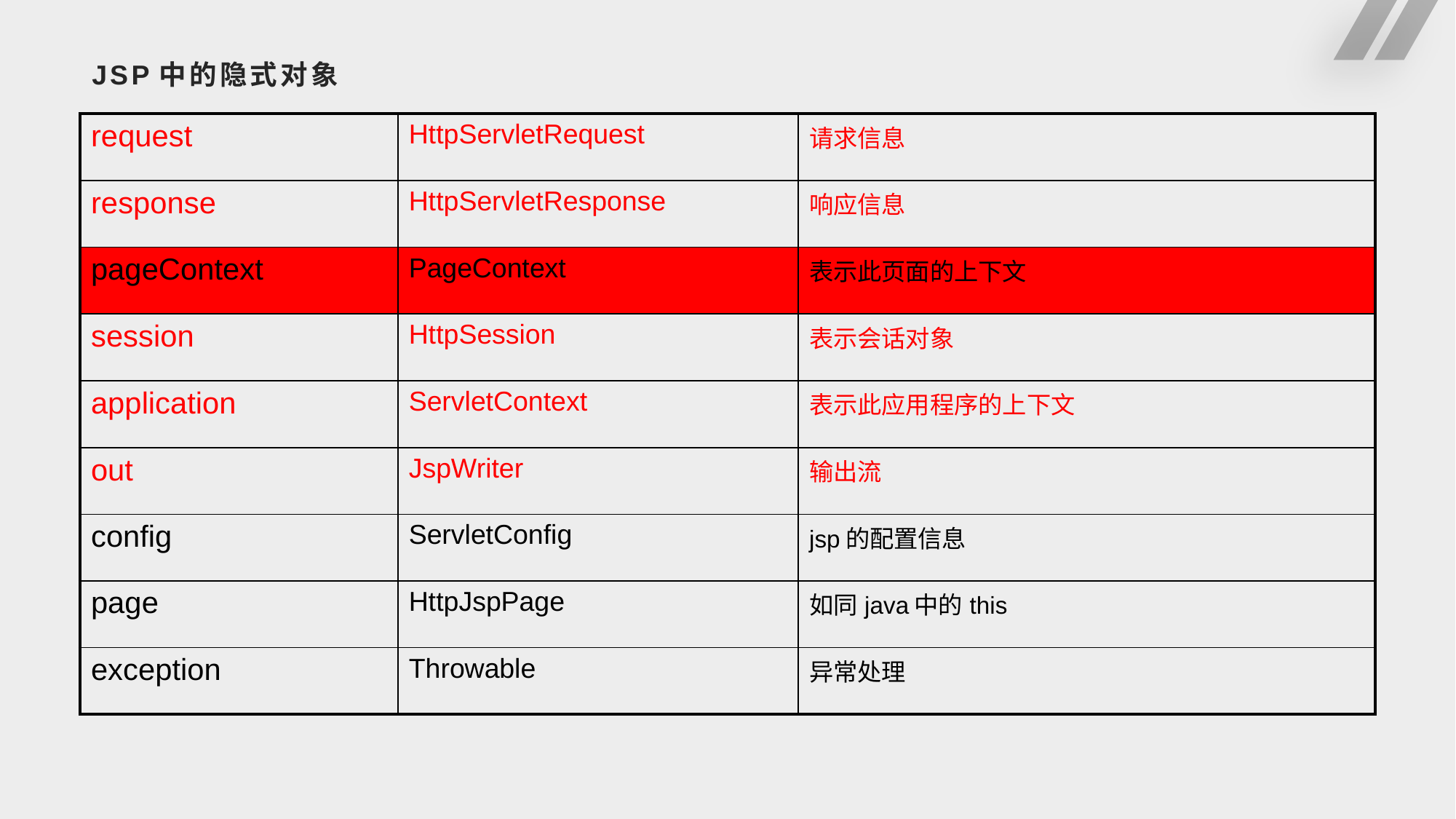

# JSP中的隐式对象
| request | HttpServletRequest | 请求信息 |
| --- | --- | --- |
| response | HttpServletResponse | 响应信息 |
| pageContext | PageContext | 表示此页面的上下文 |
| session | HttpSession | 表示会话对象 |
| application | ServletContext | 表示此应用程序的上下文 |
| out | JspWriter | 输出流 |
| config | ServletConfig | jsp的配置信息 |
| page | HttpJspPage | 如同java中的this |
| exception | Throwable | 异常处理 |